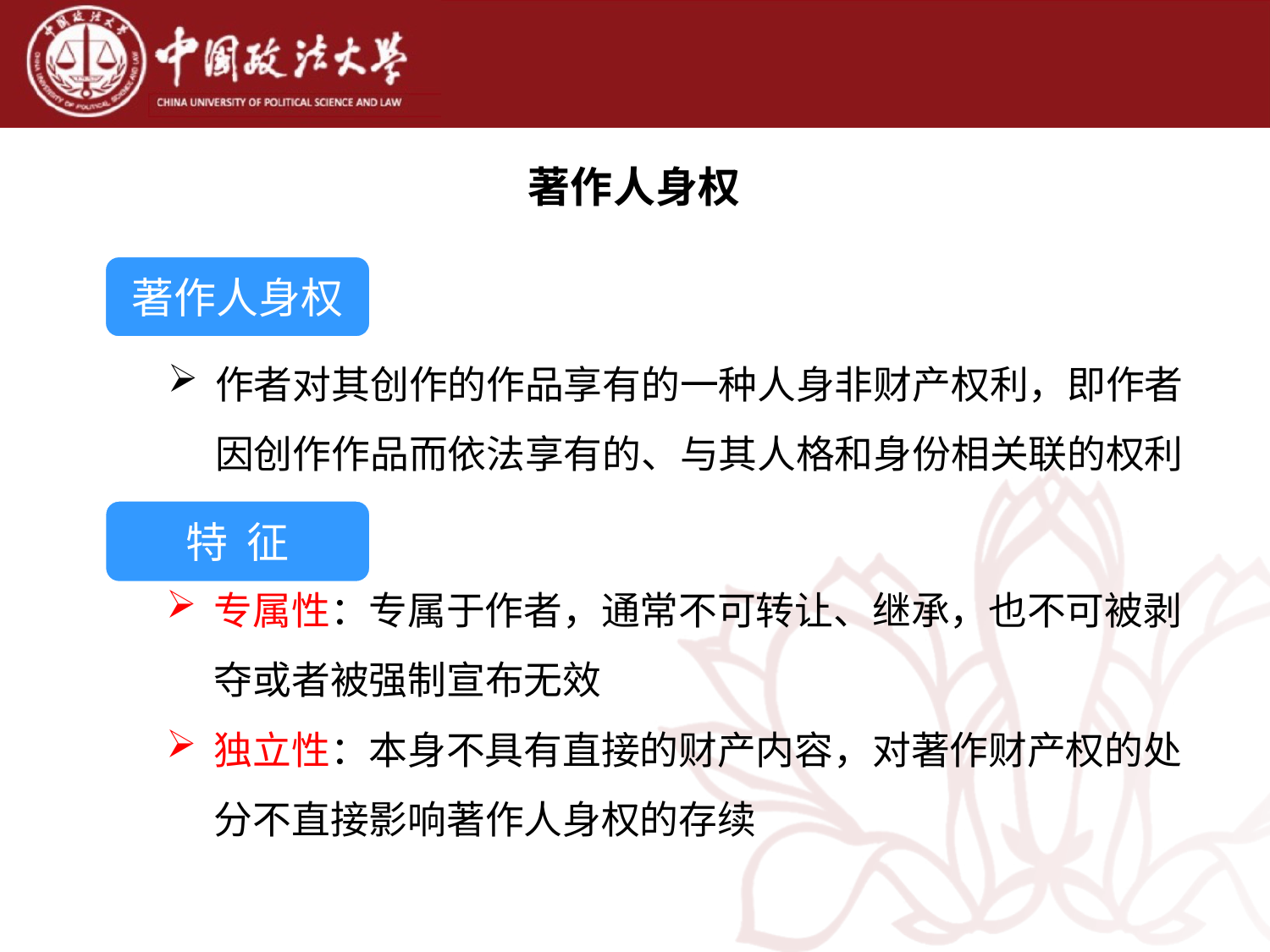

著作人身权
著作人身权

作者对其创作的作品享有的一种人身非财产权利，即作者因创作作品而依法享有的、与其人格和身份相关联的权利
特  征

专属性：专属于作者，通常不可转让、继承，也不可被剥夺或者被强制宣布无效
独立性：本身不具有直接的财产内容，对著作财产权的处分不直接影响著作人身权的存续